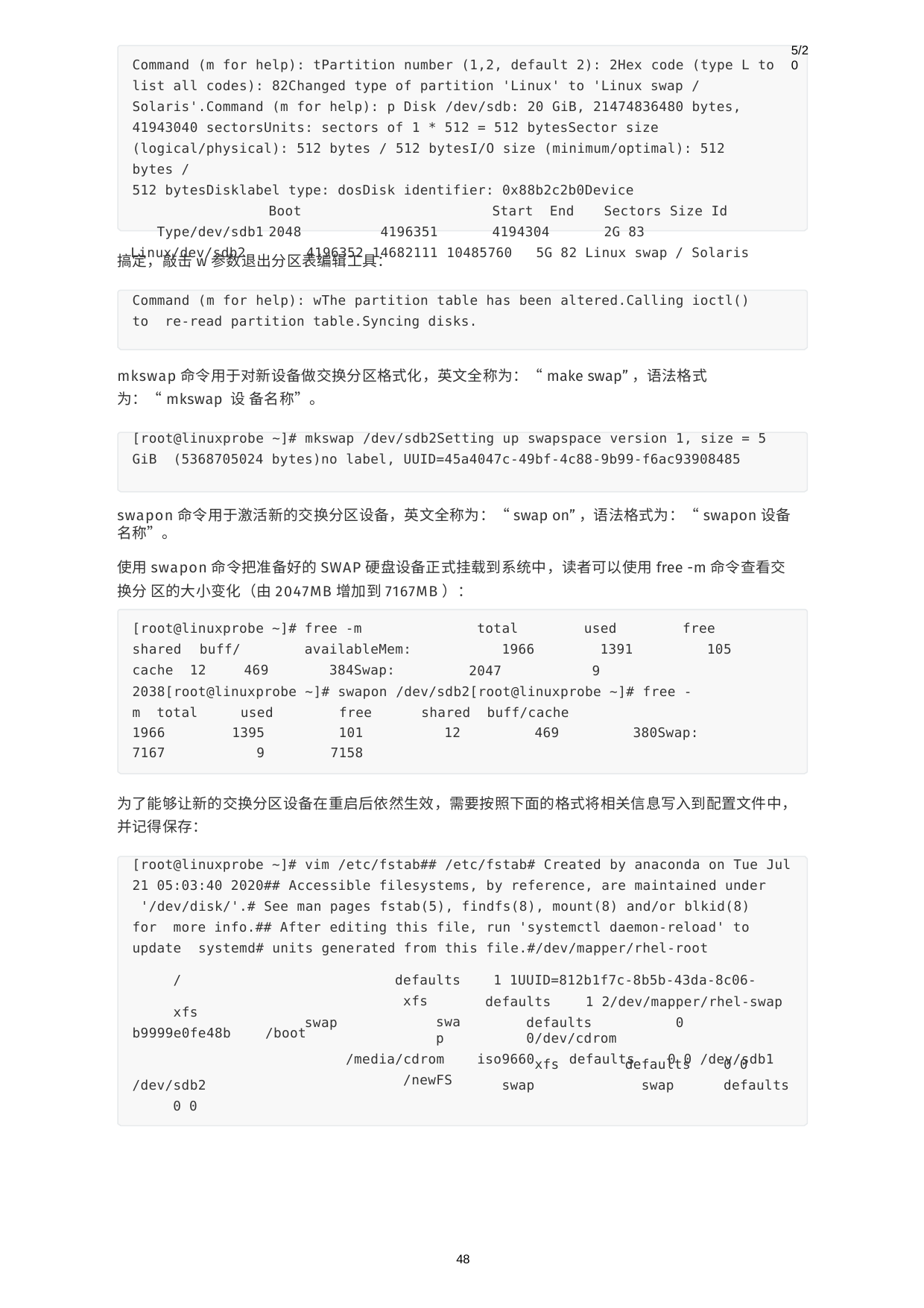

5/20

Command (m for help): tPartition number (1,2, default 2): 2Hex code (type L to  list all codes): 82Changed type of partition 'Linux' to 'Linux swap /  Solaris'.Command (m for help): p Disk /dev/sdb: 20 GiB, 21474836480 bytes,  41943040 sectorsUnits: sectors of 1 * 512 = 512 bytesSector size  (logical/physical): 512 bytes / 512 bytesI/O size (minimum/optimal): 512 bytes /
512 bytesDisklabel type: dosDisk identifier: 0x88b2c2b0Device		Boot		Start  End	Sectors Size Id Type/dev/sdb1	2048	4196351	4194304	2G 83
Linux/dev/sdb2	4196352 14682111 10485760	5G 82 Linux swap / Solaris
搞定，敲击w参数退出分区表编辑工具：

Command (m for help): wThe partition table has been altered.Calling ioctl() to  re-read partition table.Syncing disks.

mkswap命令用于对新设备做交换分区格式化，英文全称为：“make swap”，语法格式为：“mkswap 设 备名称”。

[root@linuxprobe ~]# mkswap /dev/sdb2Setting up swapspace version 1, size = 5 GiB  (5368705024 bytes)no label, UUID=45a4047c-49bf-4c88-9b99-f6ac93908485

swapon命令用于激活新的交换分区设备，英文全称为：“swap on”，语法格式为：“swapon设备名称”。
使用swapon命令把准备好的SWAP硬盘设备正式挂载到系统中，读者可以使用free -m命令查看交换分 区的大小变化（由2047MB增加到7167MB）：

total
1966
2047
used
1391
9
free
105
[root@linuxprobe ~]# free -m
shared	buff/cache  12		469
availableMem:  384Swap:
2038[root@linuxprobe ~]# swapon /dev/sdb2[root@linuxprobe ~]# free -m  total	used	free	shared	buff/cache	availableMem:
| 1966 | 1395 | 101 | 12 | 469 | 380Swap: |
| --- | --- | --- | --- | --- | --- |
| 7167 | 9 | 7158 |  |  |  |
为了能够让新的交换分区设备在重启后依然生效，需要按照下面的格式将相关信息写入到配置文件中， 并记得保存：

[root@linuxprobe ~]# vim /etc/fstab## /etc/fstab# Created by anaconda on Tue Jul
21 05:03:40 2020## Accessible filesystems, by reference, are maintained under  '/dev/disk/'.# See man pages fstab(5), findfs(8), mount(8) and/or blkid(8) for  more info.## After editing this file, run 'systemctl daemon-reload' to update  systemd# units generated from this file.#/dev/mapper/rhel-root

/	xfs
b9999e0fe48b	/boot
defaults  xfs
swap
/media/cdrom
/newFS
1 1UUID=812b1f7c-8b5b-43da-8c06-
defaults	1 2/dev/mapper/rhel-swap
defaults	0 0/dev/cdrom
iso9660	defaults	0 0 /dev/sdb1
swap
defaults  swap
0 0
defaults
xfs
/dev/sdb2   0 0
swap
48